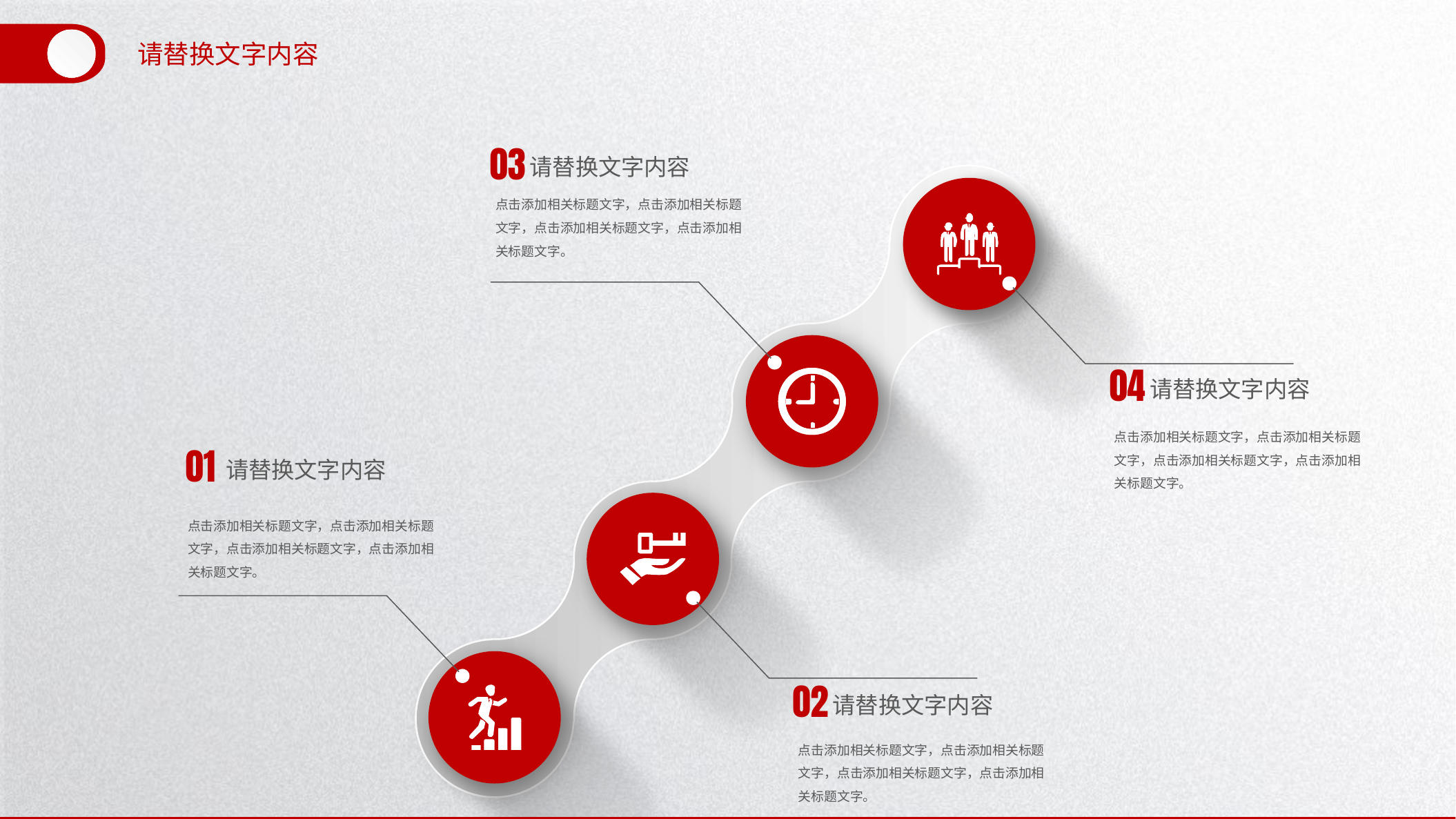

请替换文字内容
03
请替换文字内容
点击添加相关标题文字，点击添加相关标题文字，点击添加相关标题文字，点击添加相关标题文字。

04
请替换文字内容
点击添加相关标题文字，点击添加相关标题文字，点击添加相关标题文字，点击添加相关标题文字。

01
请替换文字内容

点击添加相关标题文字，点击添加相关标题文字，点击添加相关标题文字，点击添加相关标题文字。

02
请替换文字内容
点击添加相关标题文字，点击添加相关标题文字，点击添加相关标题文字，点击添加相关标题文字。